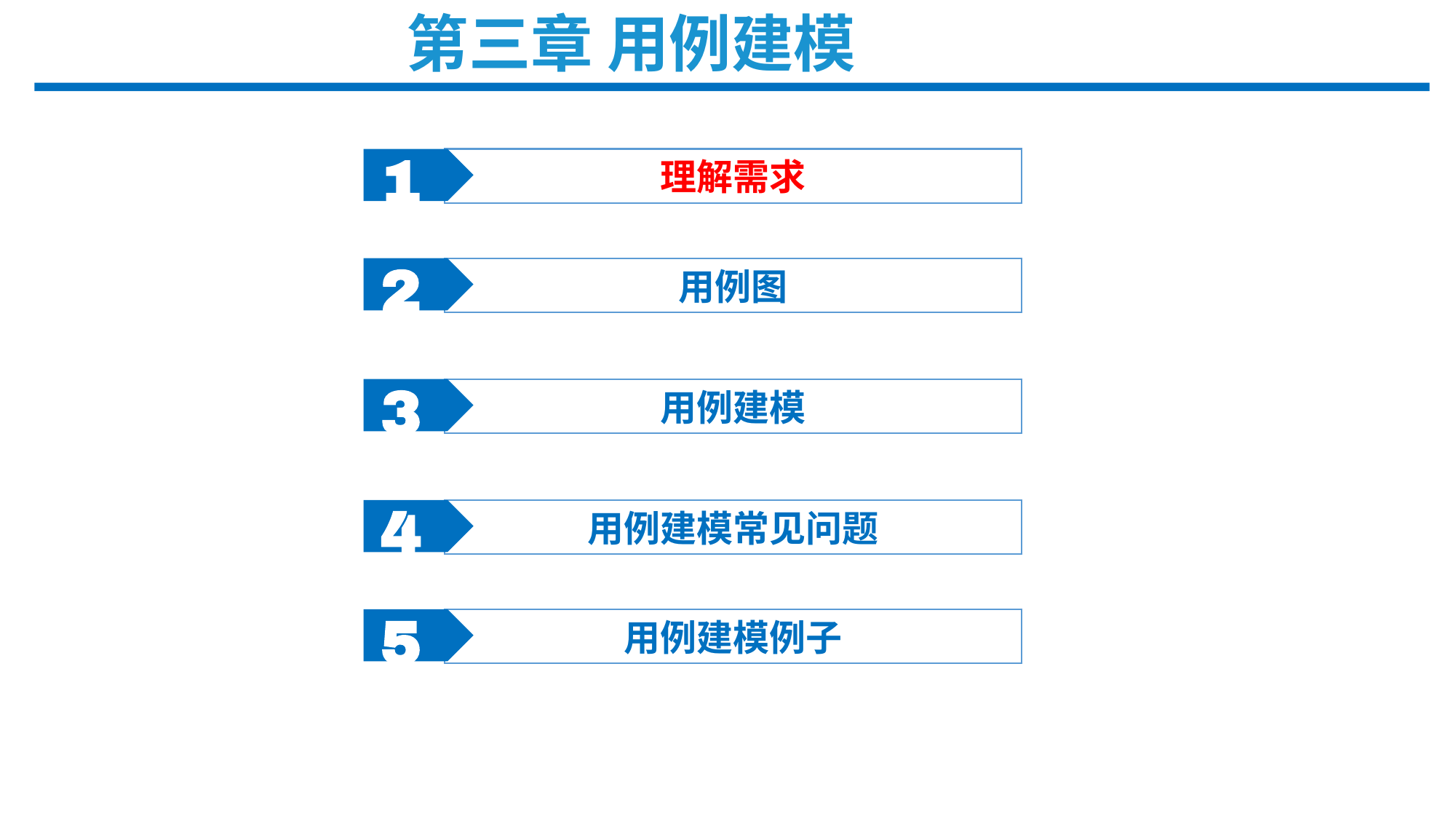

第三章 用例建模
1

理解需求
2

用例图
3

用例建模
4

用例建模常见问题
5

用例建模例子